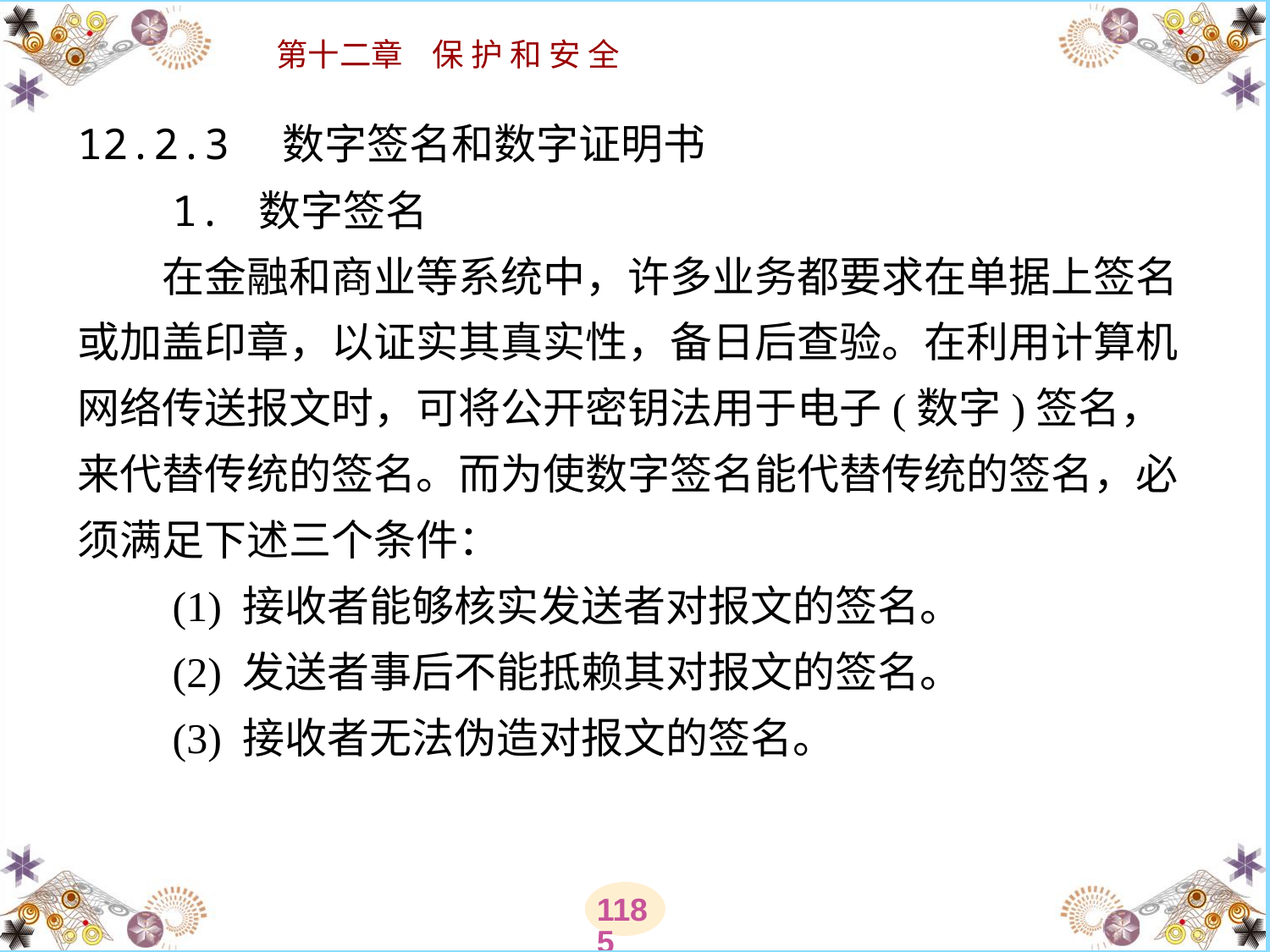

# 12.2.3　数字签名和数字证明书 　　1. 数字签名 　　在金融和商业等系统中，许多业务都要求在单据上签名或加盖印章，以证实其真实性，备日后查验。在利用计算机网络传送报文时，可将公开密钥法用于电子(数字)签名，来代替传统的签名。而为使数字签名能代替传统的签名，必须满足下述三个条件： 　　(1) 接收者能够核实发送者对报文的签名。 　　(2) 发送者事后不能抵赖其对报文的签名。 　　(3) 接收者无法伪造对报文的签名。